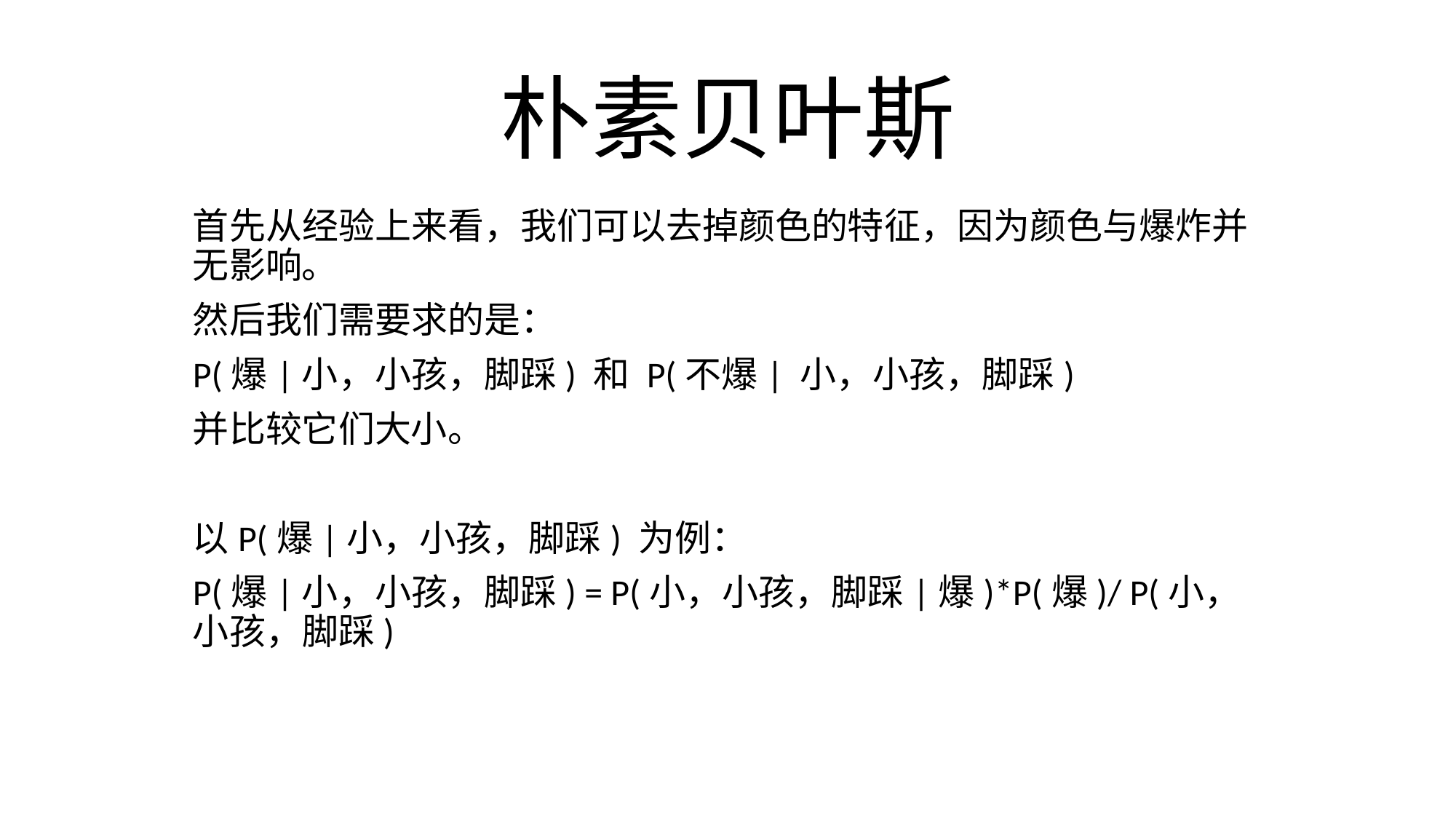

# 朴素贝叶斯
首先从经验上来看，我们可以去掉颜色的特征，因为颜色与爆炸并无影响。
然后我们需要求的是：
P(爆|小，小孩，脚踩) 和 P(不爆| 小，小孩，脚踩)
并比较它们大小。

以P(爆|小，小孩，脚踩) 为例：
P(爆|小，小孩，脚踩) = P(小，小孩，脚踩|爆)*P(爆)/ P(小，小孩，脚踩)